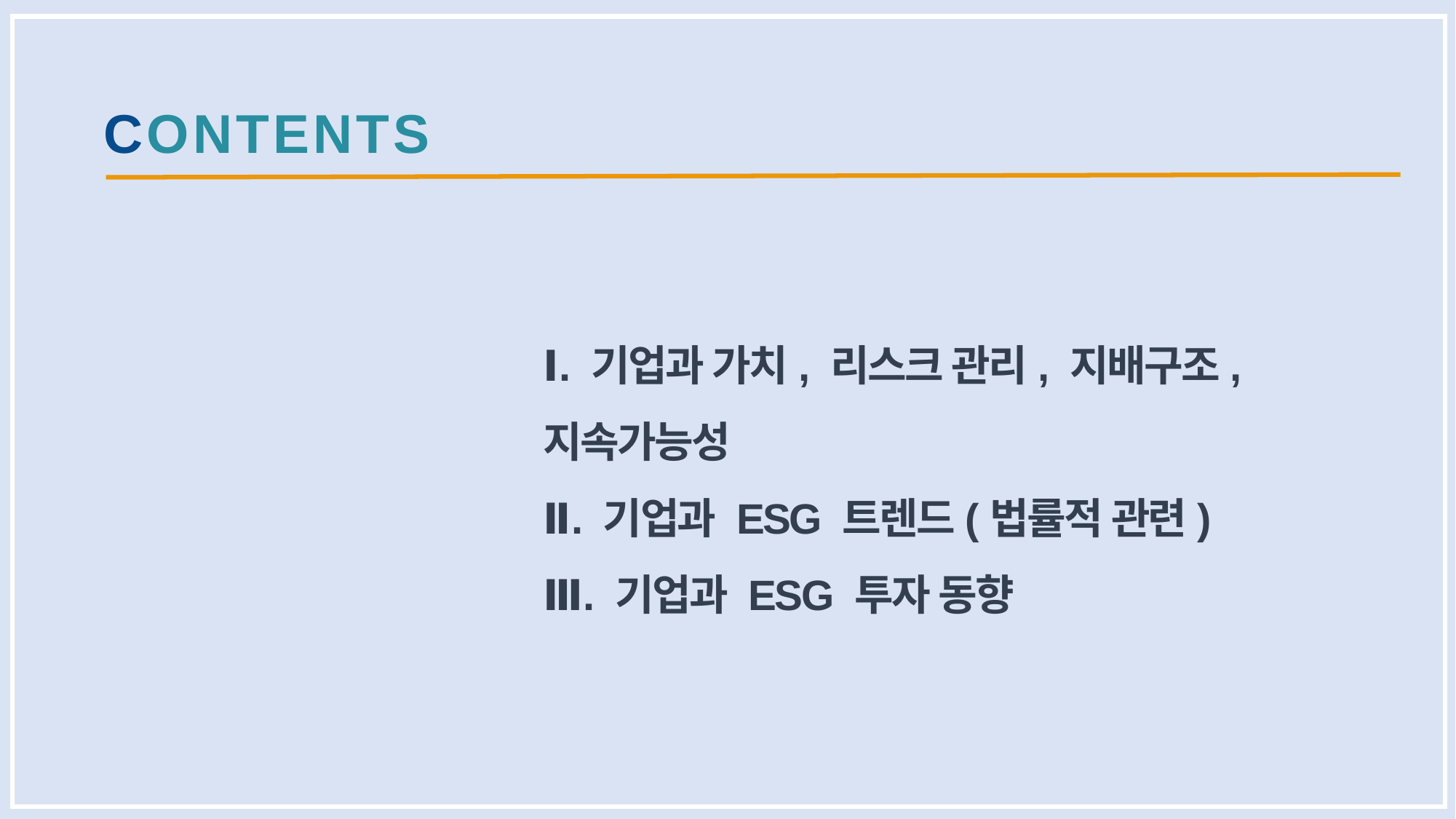

CONTENTS
Ⅰ. 기업과 가치, 리스크 관리, 지배구조,지속가능성
Ⅱ. 기업과 ESG 트렌드(법률적 관련)
Ⅲ. 기업과 ESG 투자 동향